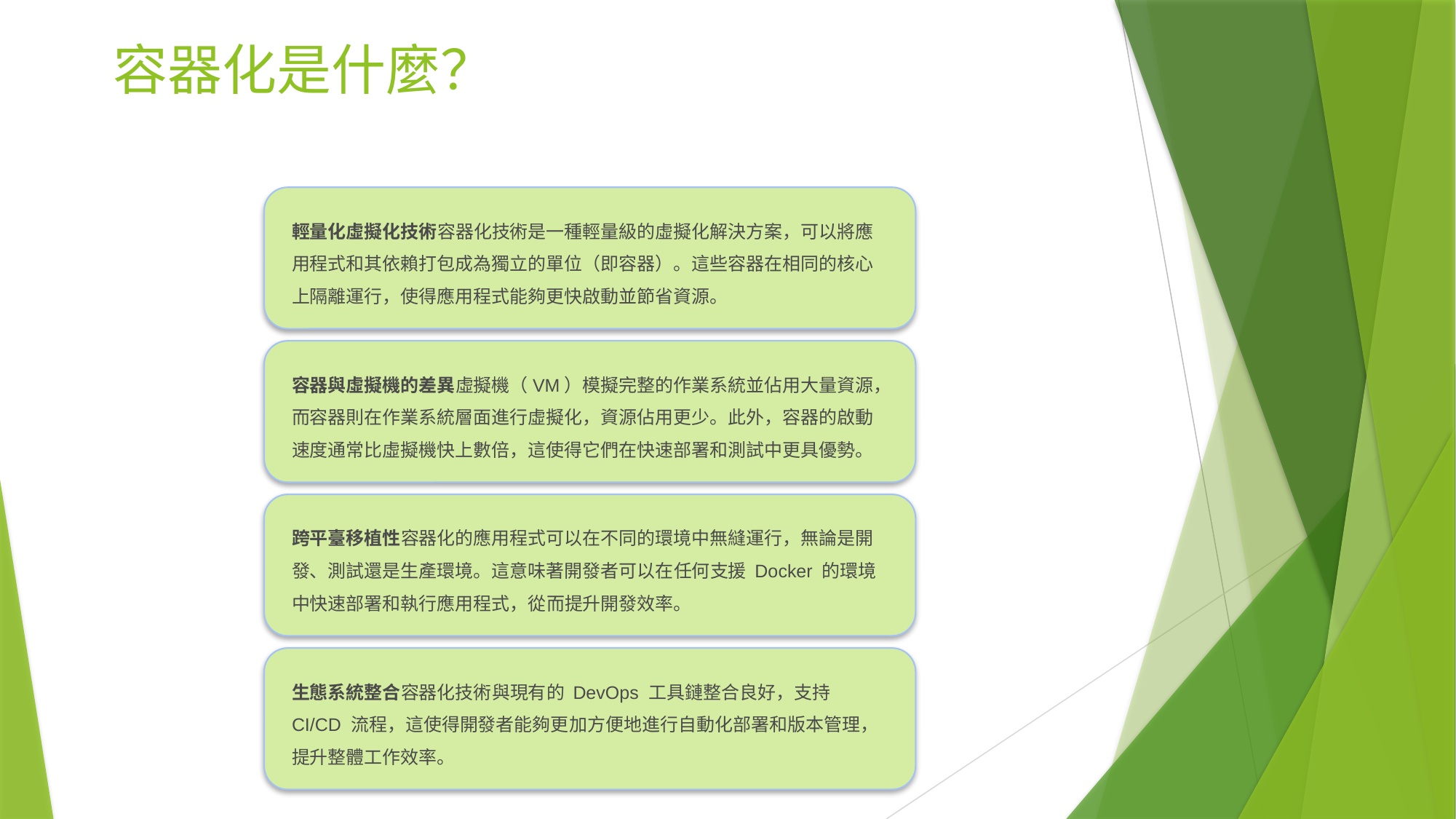

# 容器化是什麼？

輕量化虛擬化技術容器化技術是一種輕量級的虛擬化解決方案，可以將應用程式和其依賴打包成為獨立的單位（即容器）。這些容器在相同的核心上隔離運行，使得應用程式能夠更快啟動並節省資源。

容器與虛擬機的差異虛擬機（VM）模擬完整的作業系統並佔用大量資源，而容器則在作業系統層面進行虛擬化，資源佔用更少。此外，容器的啟動速度通常比虛擬機快上數倍，這使得它們在快速部署和測試中更具優勢。

跨平臺移植性容器化的應用程式可以在不同的環境中無縫運行，無論是開發、測試還是生產環境。這意味著開發者可以在任何支援 Docker 的環境中快速部署和執行應用程式，從而提升開發效率。

生態系統整合容器化技術與現有的 DevOps 工具鏈整合良好，支持 CI/CD 流程，這使得開發者能夠更加方便地進行自動化部署和版本管理，提升整體工作效率。